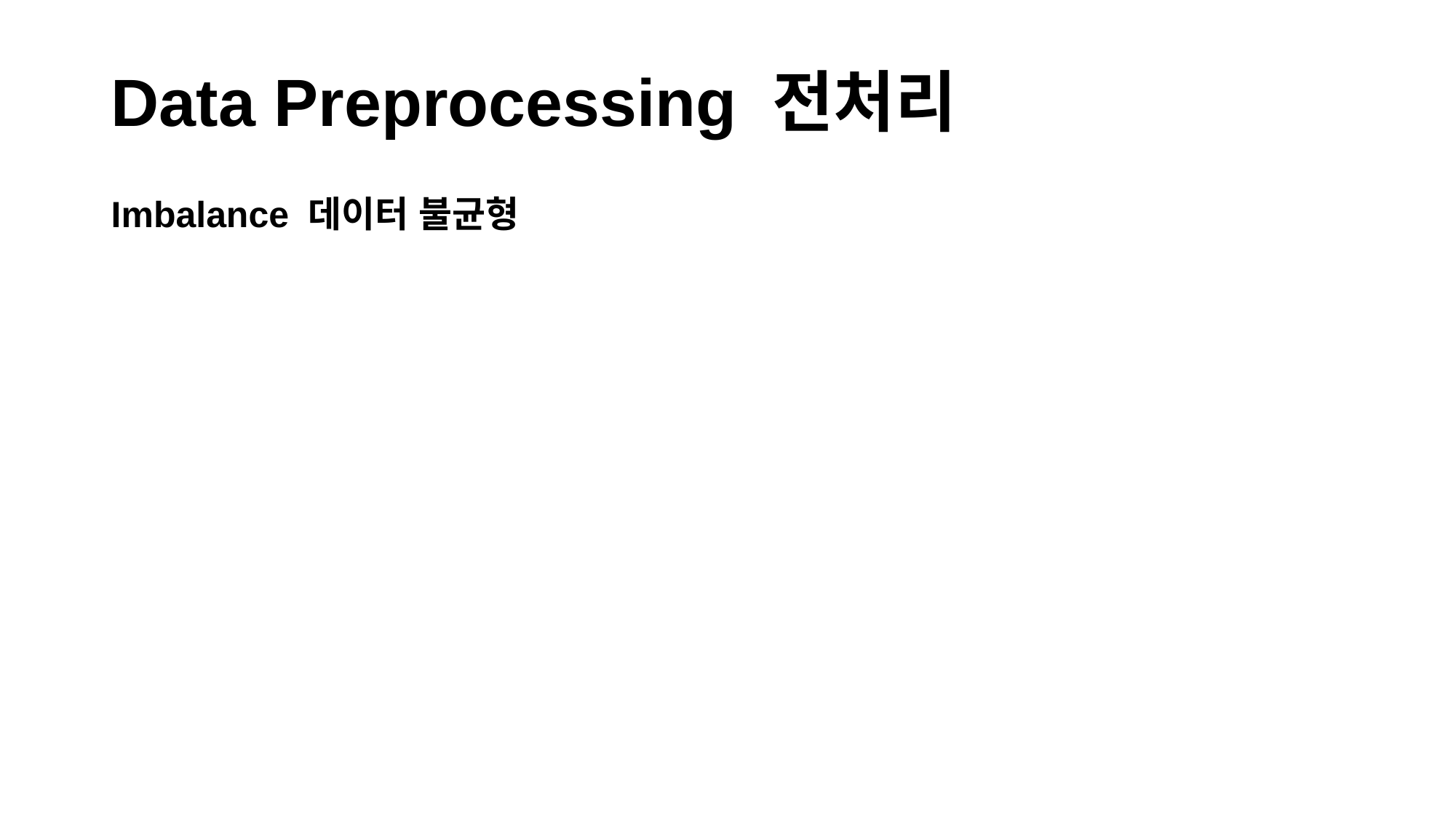

# Data Preprocessing 전처리
Imbalance 데이터 불균형